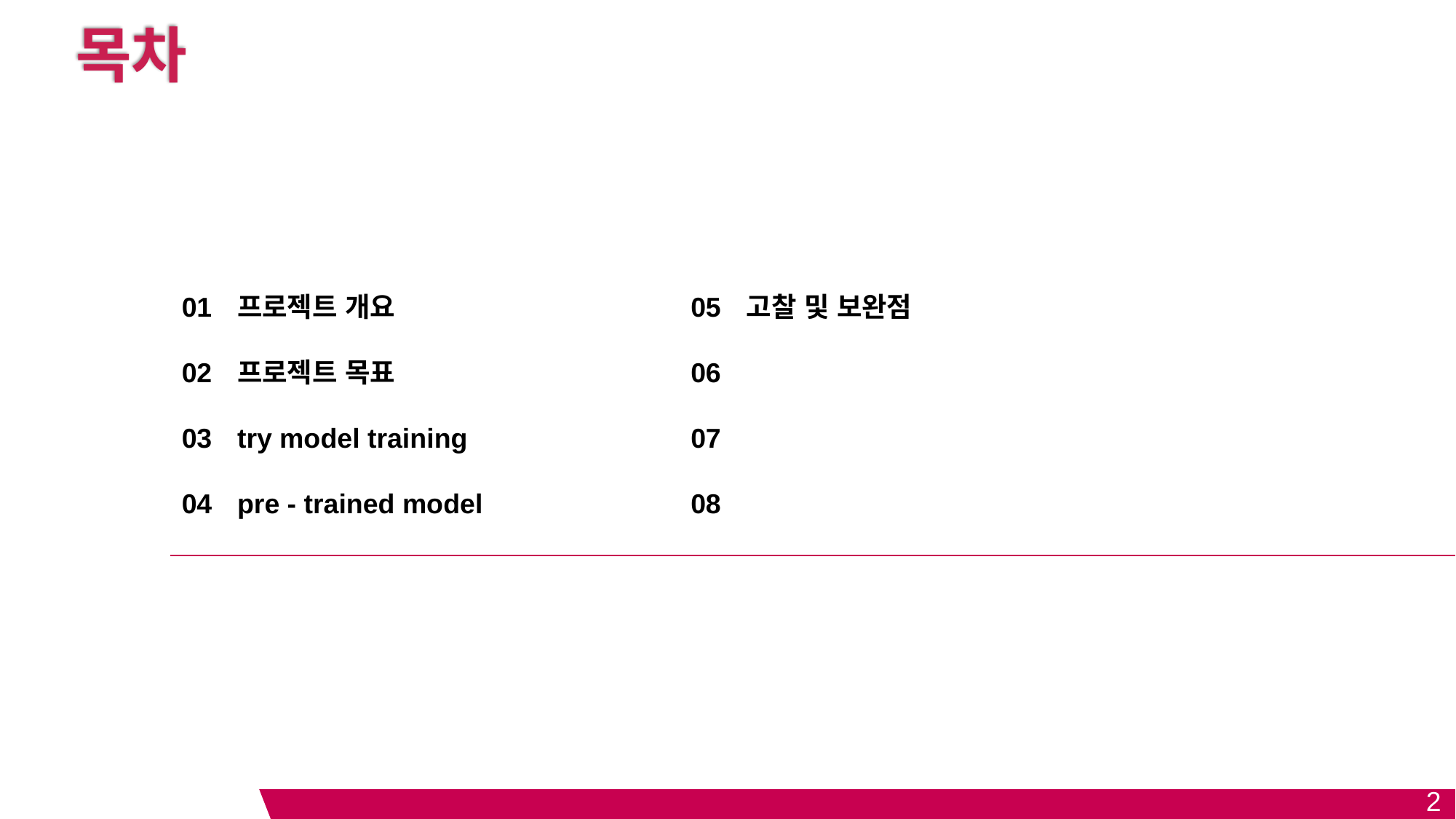

# 목차
01

02

03

04
프로젝트 개요

프로젝트 목표

try model training

pre - trained model
05

06

07

08
고찰 및 보완점

2